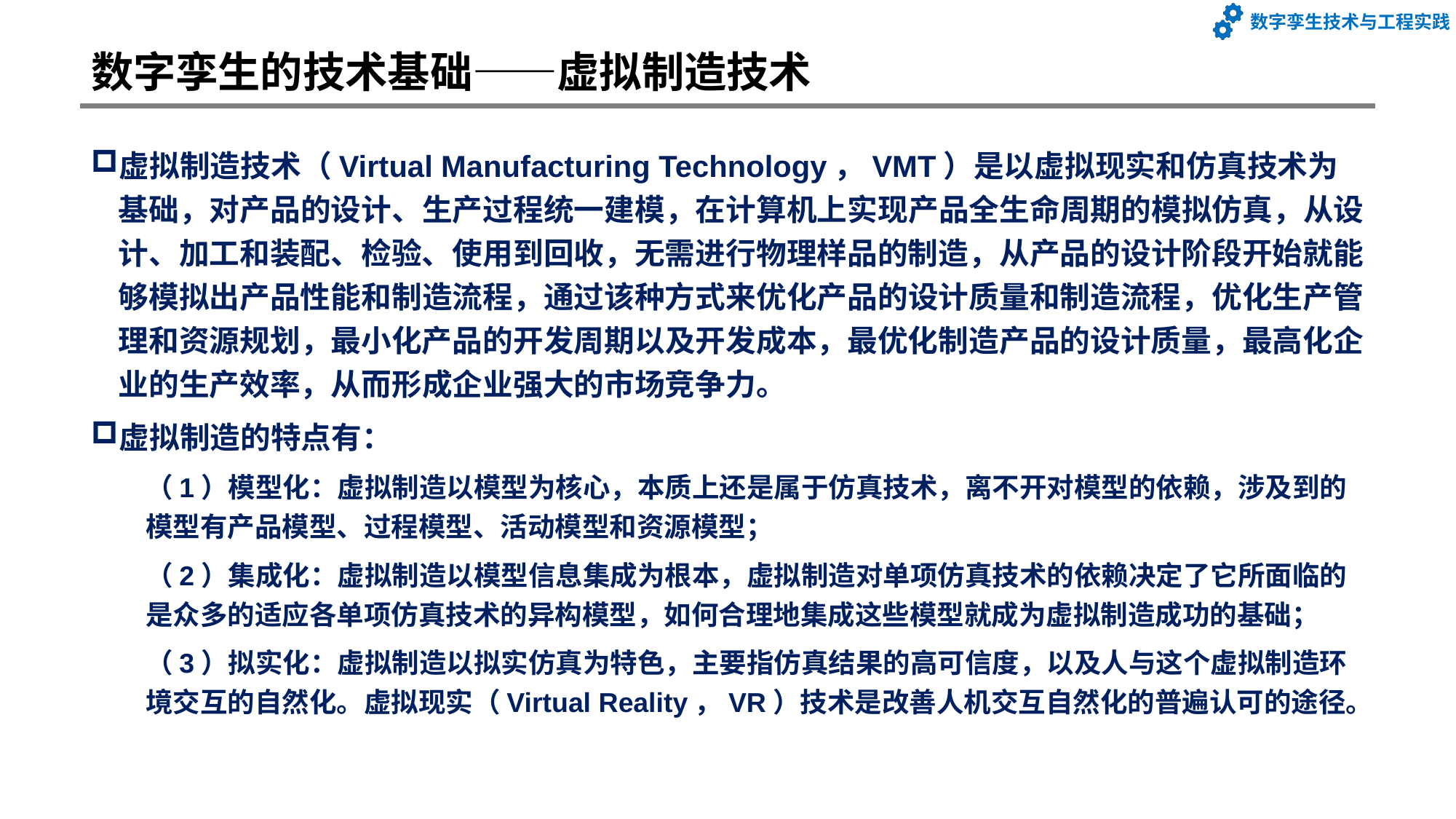

# 数字孪生的技术基础——虚拟制造技术
虚拟制造技术（Virtual Manufacturing Technology，VMT）是以虚拟现实和仿真技术为基础，对产品的设计、生产过程统一建模，在计算机上实现产品全生命周期的模拟仿真，从设计、加工和装配、检验、使用到回收，无需进行物理样品的制造，从产品的设计阶段开始就能够模拟出产品性能和制造流程，通过该种方式来优化产品的设计质量和制造流程，优化生产管理和资源规划，最小化产品的开发周期以及开发成本，最优化制造产品的设计质量，最高化企业的生产效率，从而形成企业强大的市场竞争力。
虚拟制造的特点有：
（1）模型化：虚拟制造以模型为核心，本质上还是属于仿真技术，离不开对模型的依赖，涉及到的模型有产品模型、过程模型、活动模型和资源模型；
（2）集成化：虚拟制造以模型信息集成为根本，虚拟制造对单项仿真技术的依赖决定了它所面临的是众多的适应各单项仿真技术的异构模型，如何合理地集成这些模型就成为虚拟制造成功的基础；
（3）拟实化：虚拟制造以拟实仿真为特色，主要指仿真结果的高可信度，以及人与这个虚拟制造环境交互的自然化。虚拟现实（Virtual Reality，VR）技术是改善人机交互自然化的普遍认可的途径。

13